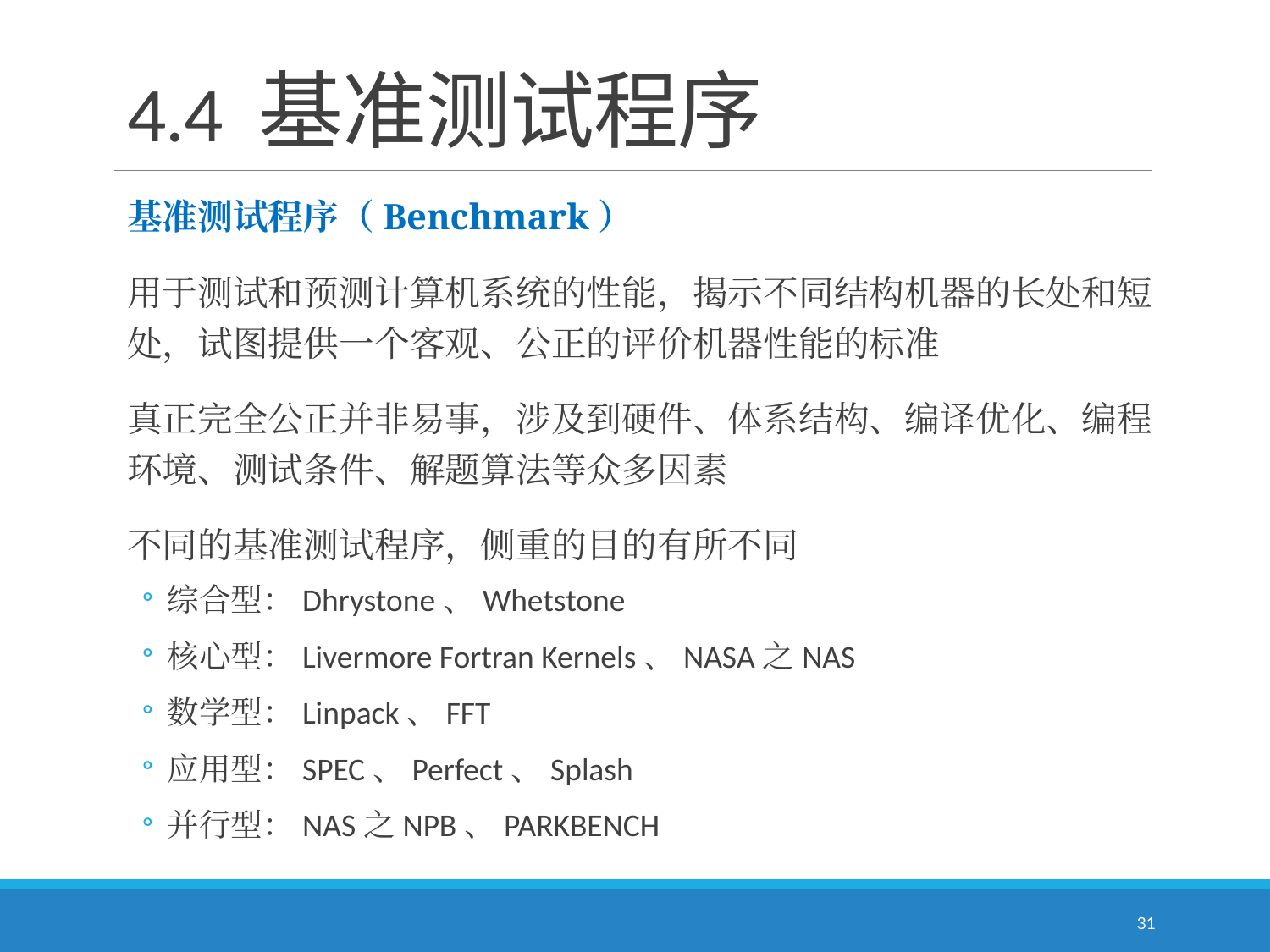

# 4.4 基准测试程序
基准测试程序（Benchmark）
用于测试和预测计算机系统的性能，揭示不同结构机器的长处和短处，试图提供一个客观、公正的评价机器性能的标准
真正完全公正并非易事，涉及到硬件、体系结构、编译优化、编程环境、测试条件、解题算法等众多因素
不同的基准测试程序，侧重的目的有所不同
综合型：Dhrystone、Whetstone
核心型：Livermore Fortran Kernels、NASA之NAS
数学型：Linpack、FFT
应用型：SPEC、Perfect、Splash
并行型：NAS之NPB、PARKBENCH

31